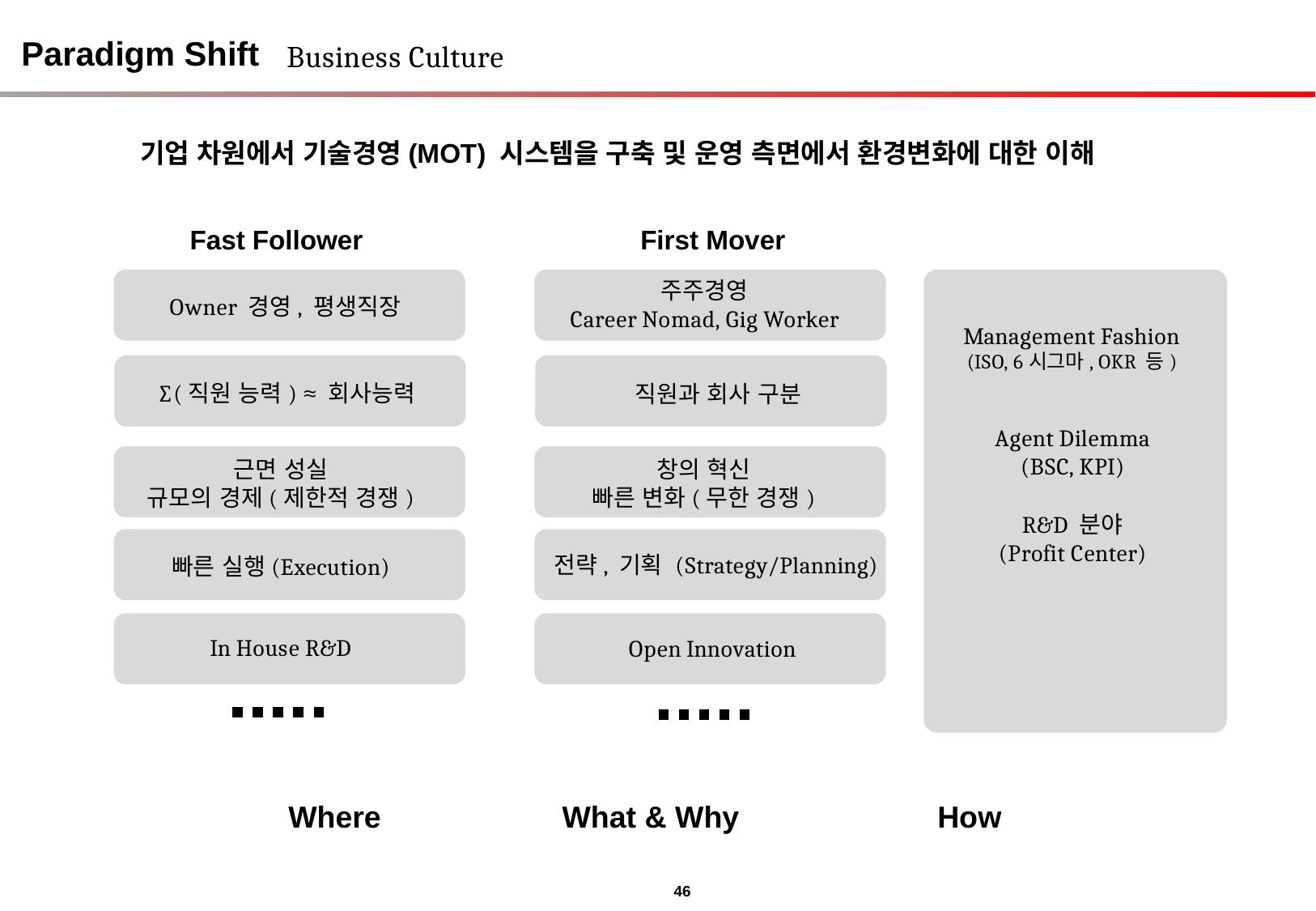

Paradigm Shift
Business Culture
기업 차원에서 기술경영(MOT) 시스템을 구축 및 운영 측면에서 환경변화에 대한 이해
Fast Follower
First Mover

주주경영
Career Nomad, Gig Worker

Owner 경영, 평생직장
Management Fashion
(ISO, 6시그마, OKR 등)

∑(직원 능력) ≈ 회사능력
직원과 회사 구분
Agent Dilemma
(BSC, KPI)

근면 성실
규모의 경제(제한적 경쟁)
창의 혁신
빠른 변화(무한 경쟁)
R&D 분야
(Profit Center)

전략, 기획 (Strategy/Planning)
빠른 실행(Execution)

In House R&D
Open Innovation
Where
What & Why
How
46